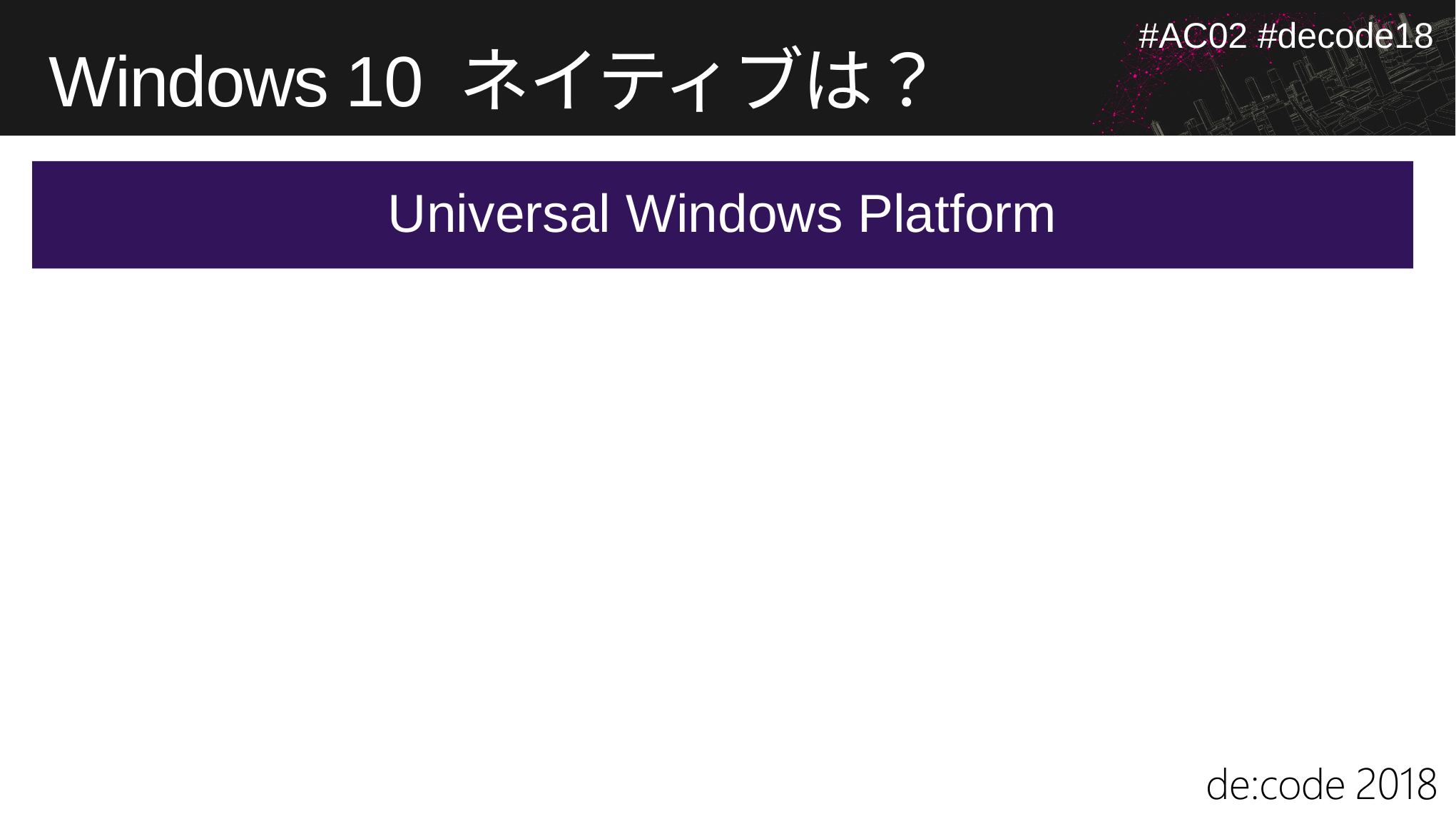

# Windows 10 ネイティブは？
Universal Windows Platform